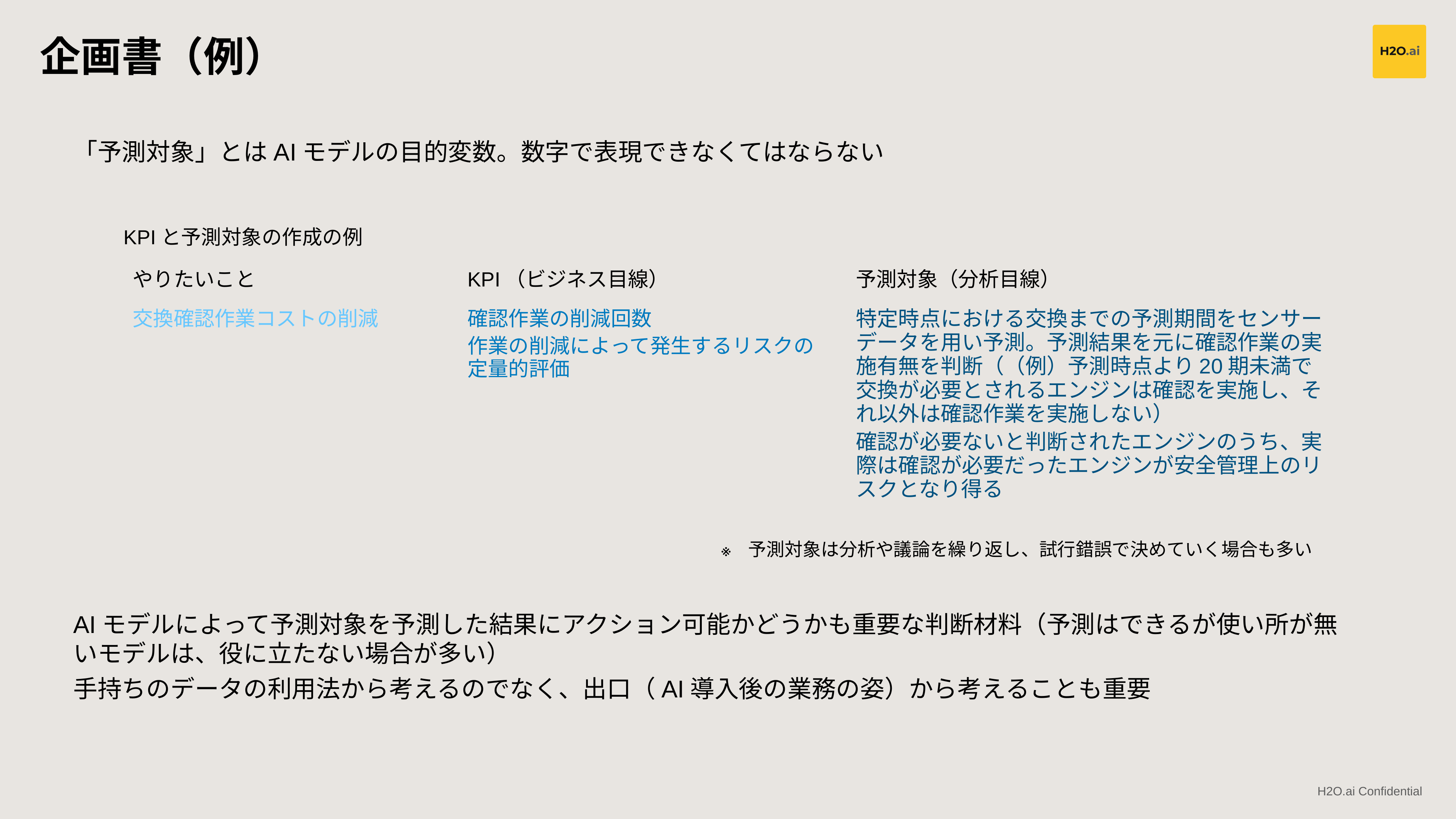

企画書（例）
「予測対象」とはAIモデルの目的変数。数字で表現できなくてはならない
KPIと予測対象の作成の例
| やりたいこと | KPI（ビジネス目線） | 予測対象（分析目線） |
| --- | --- | --- |
| 交換確認作業コストの削減 | 確認作業の削減回数 作業の削減によって発生するリスクの定量的評価 | 特定時点における交換までの予測期間をセンサーデータを用い予測。予測結果を元に確認作業の実施有無を判断（（例）予測時点より20期未満で交換が必要とされるエンジンは確認を実施し、それ以外は確認作業を実施しない） 確認が必要ないと判断されたエンジンのうち、実際は確認が必要だったエンジンが安全管理上のリスクとなり得る |
予測対象は分析や議論を繰り返し、試行錯誤で決めていく場合も多い
AIモデルによって予測対象を予測した結果にアクション可能かどうかも重要な判断材料（予測はできるが使い所が無いモデルは、役に立たない場合が多い）
手持ちのデータの利用法から考えるのでなく、出口（AI導入後の業務の姿）から考えることも重要